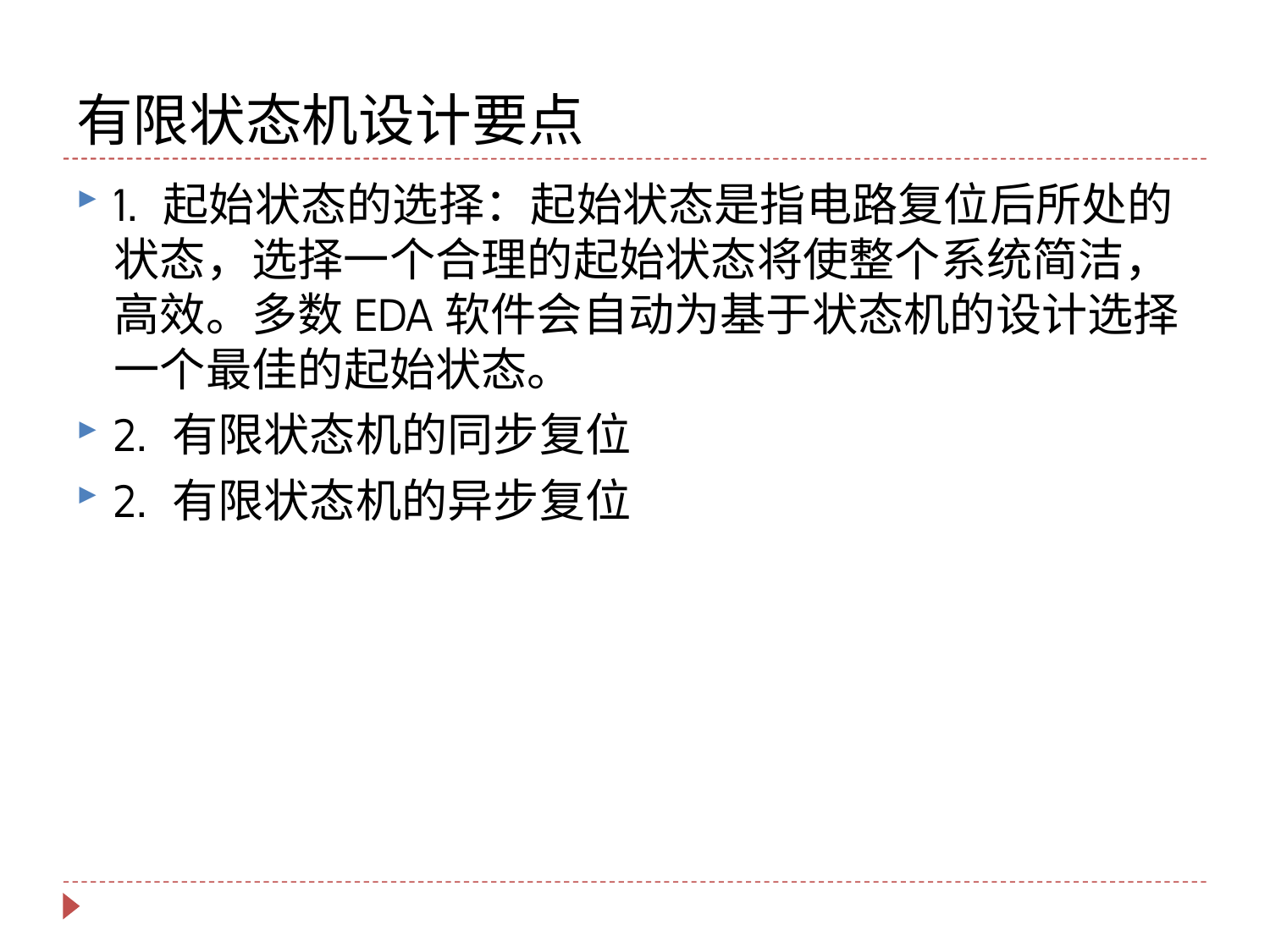

# 有限状态机设计要点
1. 起始状态的选择：起始状态是指电路复位后所处的状态，选择一个合理的起始状态将使整个系统简洁，高效。多数EDA软件会自动为基于状态机的设计选择一个最佳的起始状态。
2. 有限状态机的同步复位
2. 有限状态机的异步复位